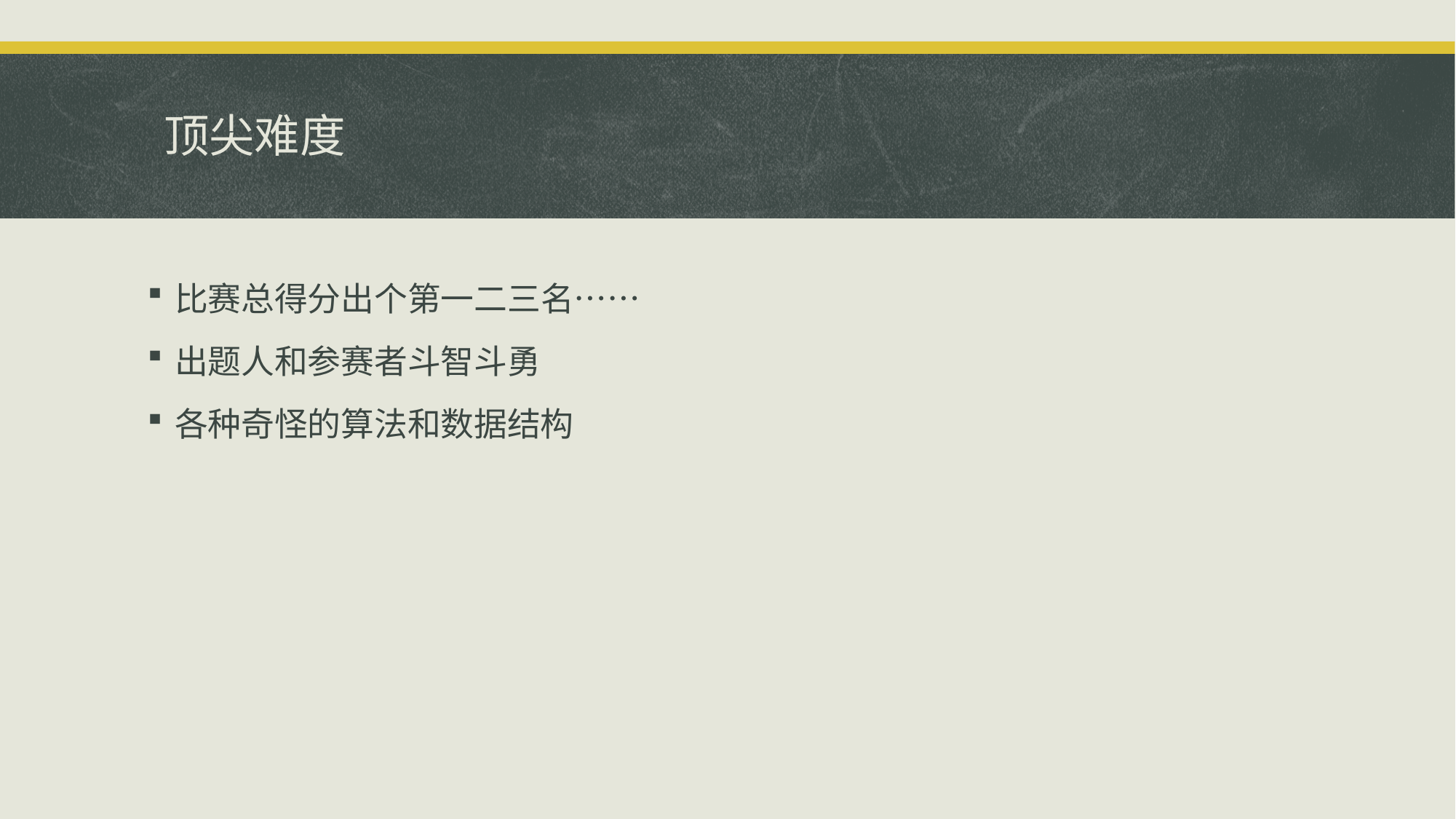

# 顶尖难度
比赛总得分出个第一二三名……
出题人和参赛者斗智斗勇
各种奇怪的算法和数据结构